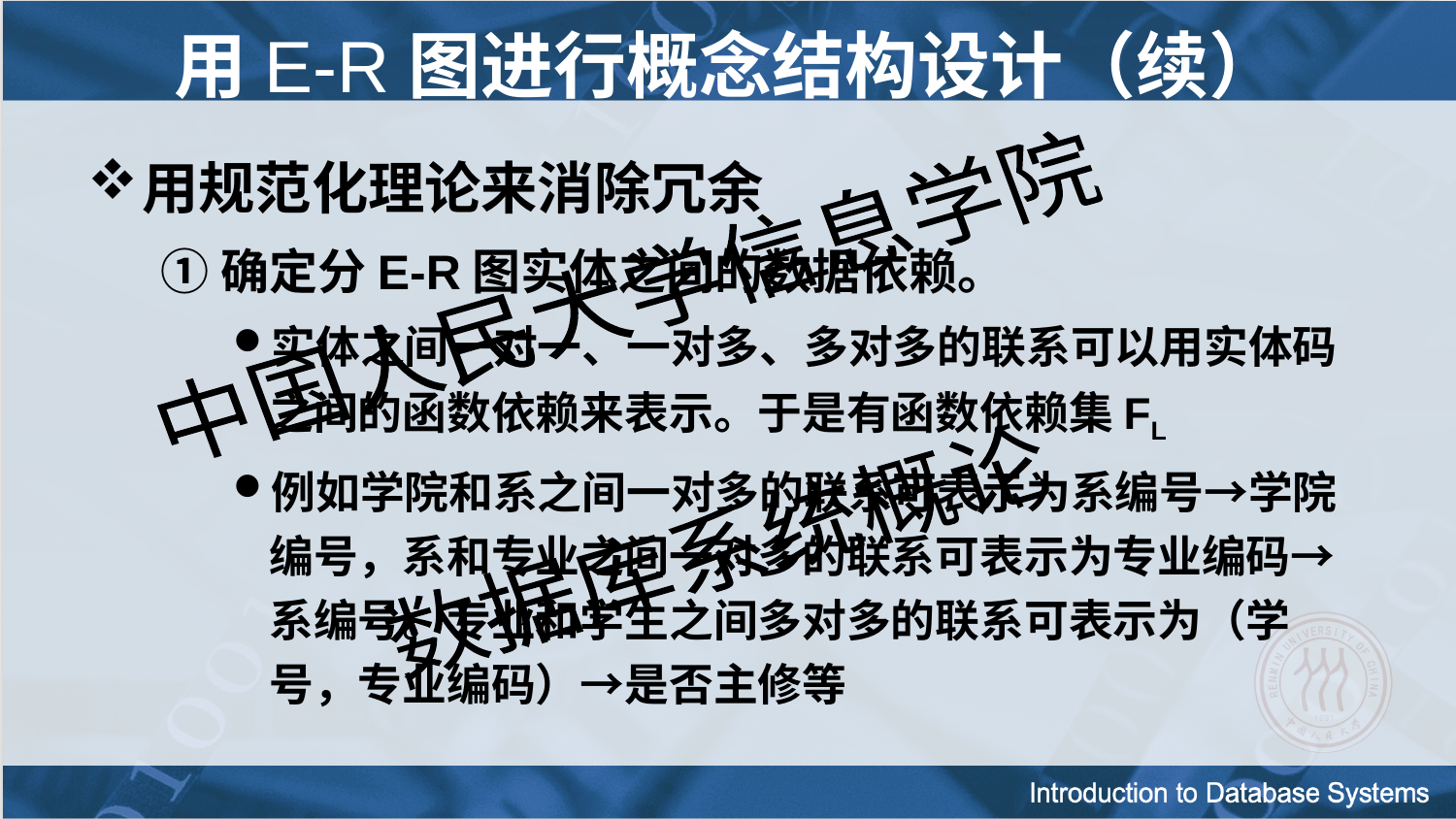

用E-R图进行概念结构设计（续）
用规范化理论来消除冗余
①确定分E-R图实体之间的数据依赖。
实体之间一对一、一对多、多对多的联系可以用实体码之间的函数依赖来表示。于是有函数依赖集FL
例如学院和系之间一对多的联系可表示为系编号→学院编号，系和专业之间一对多的联系可表示为专业编码→系编号。专业和学生之间多对多的联系可表示为（学号，专业编码）→是否主修等